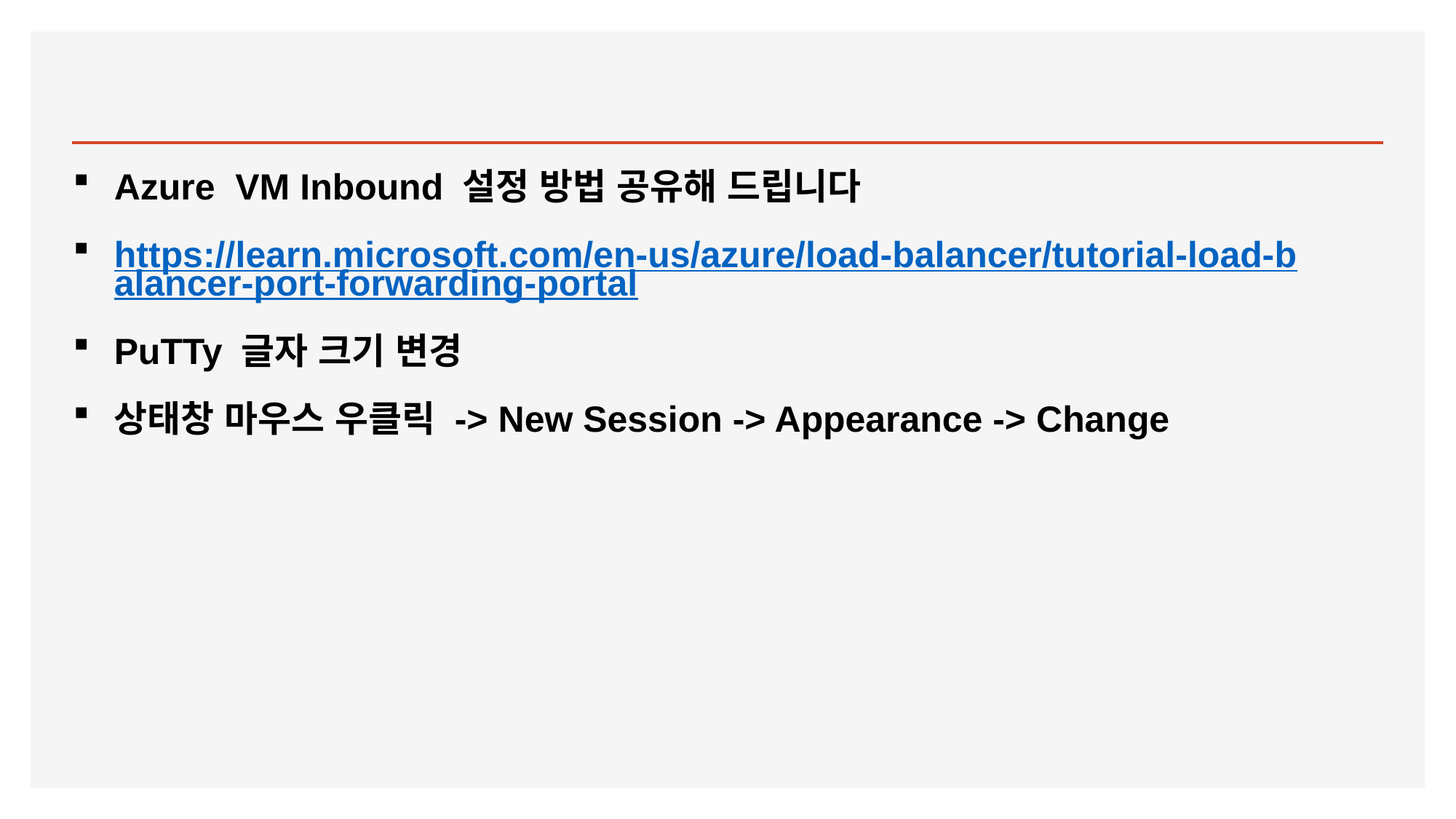

#
Azure  VM Inbound 설정 방법 공유해 드립니다
https://learn.microsoft.com/en-us/azure/load-balancer/tutorial-load-balancer-port-forwarding-portal
PuTTy 글자 크기 변경
상태창 마우스 우클릭 -> New Session -> Appearance -> Change